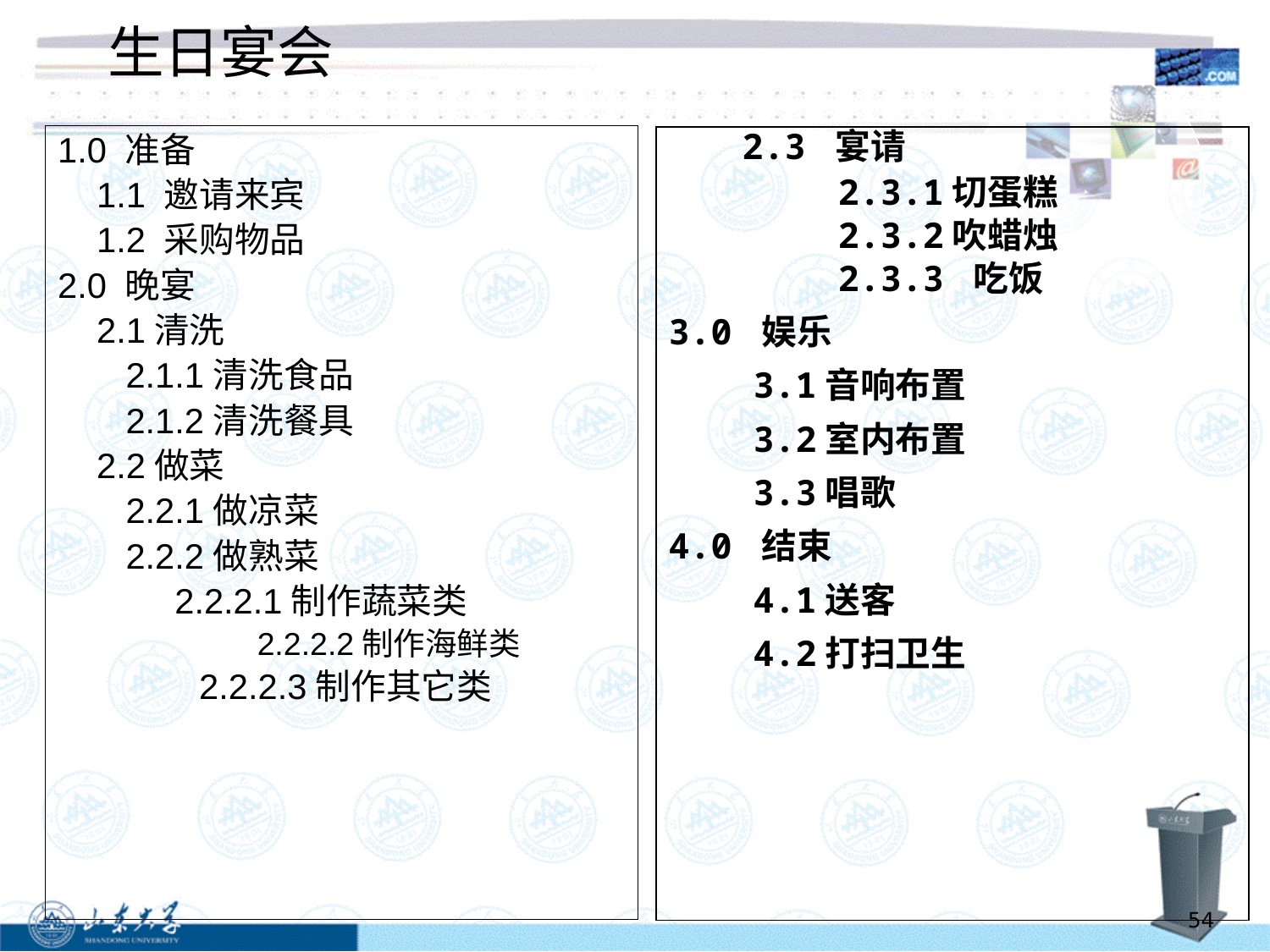

# 生日宴会

      2.3 宴请
        2.3.1切蛋糕
        2.3.2吹蜡烛
        2.3.3 吃饭
3.0 娱乐
    3.1音响布置
    3.2室内布置
    3.3唱歌
4.0 结束
    4.1送客
    4.2打扫卫生
1.0 准备
    1.1 邀请来宾
    1.2 采购物品
2.0 晚宴
    2.1清洗
       2.1.1清洗食品
       2.1.2清洗餐具
    2.2做菜
       2.2.1做凉菜
       2.2.2做熟菜
            2.2.2.1制作蔬菜类
 2.2.2.2制作海鲜类
        2.2.2.3制作其它类

54